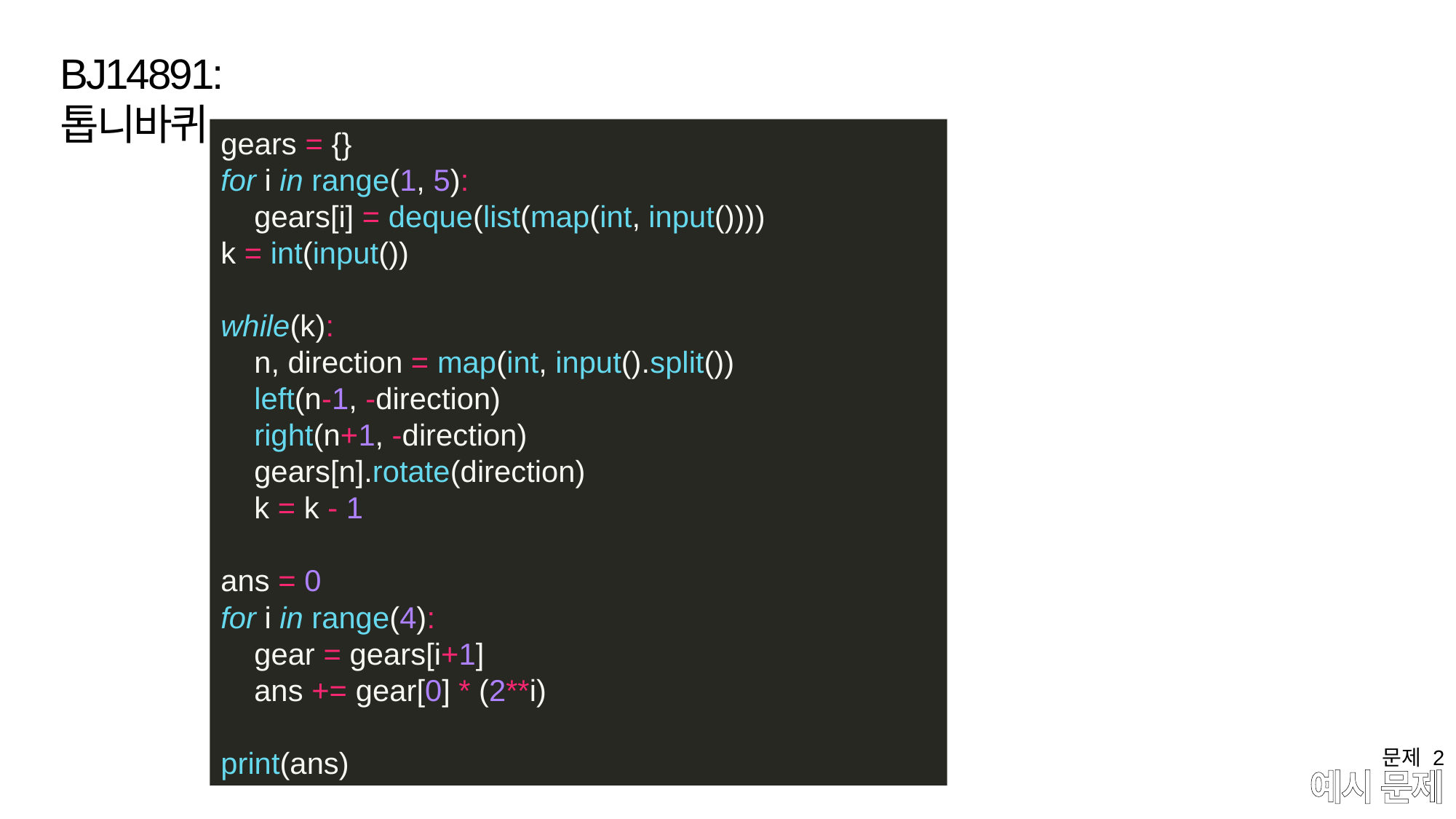

BJ14891:톱니바퀴
gears = {}
for i in range(1, 5):
    gears[i] = deque(list(map(int, input())))
k = int(input())
while(k):
    n, direction = map(int, input().split())
    left(n-1, -direction)
    right(n+1, -direction)
    gears[n].rotate(direction)
    k = k - 1
ans = 0
for i in range(4):
    gear = gears[i+1]
    ans += gear[0] * (2**i)
print(ans)
문제 2
# 예시 문제